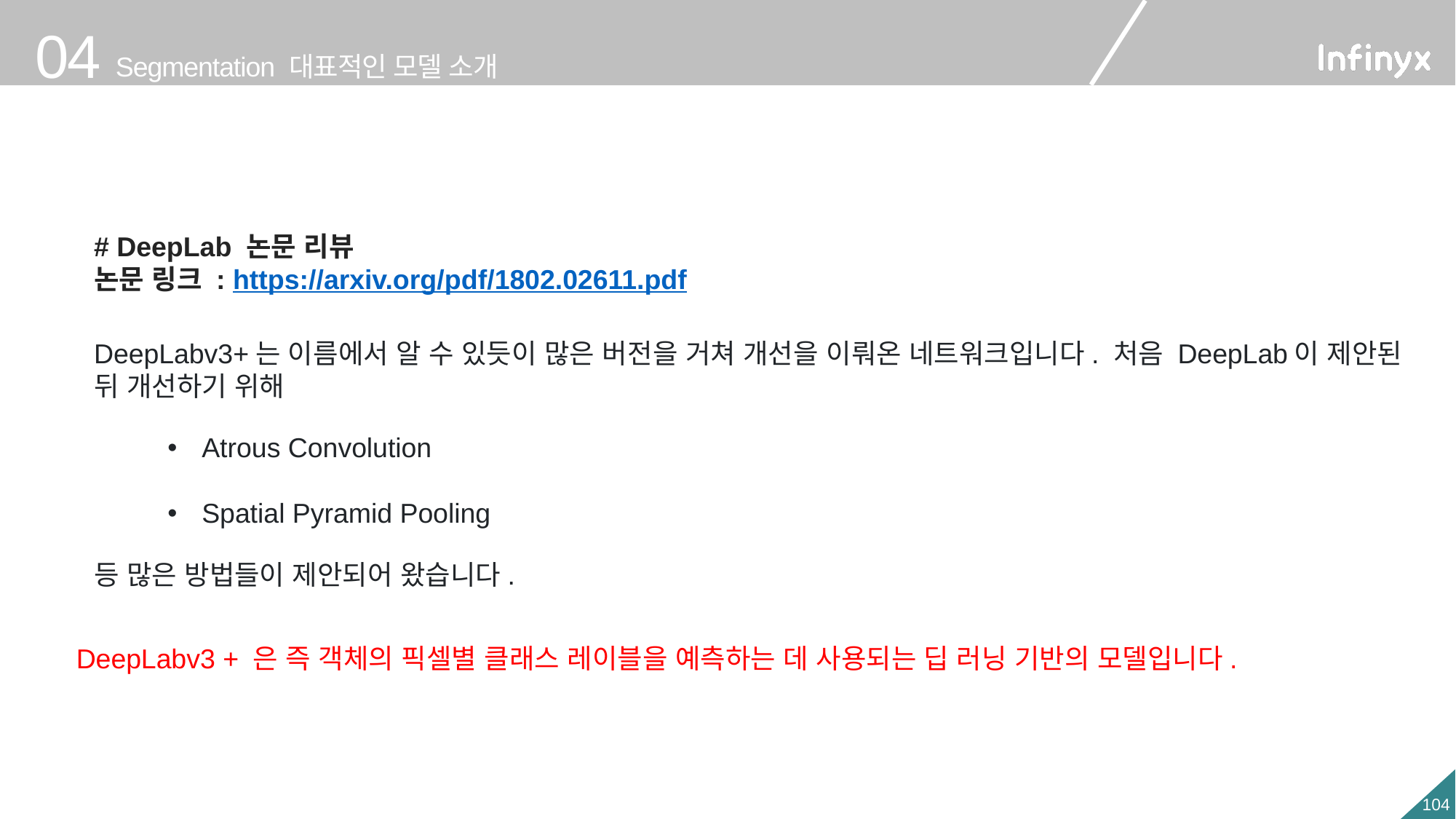

# DeepLab 논문 리뷰
논문 링크 : https://arxiv.org/pdf/1802.02611.pdf
DeepLabv3+는 이름에서 알 수 있듯이 많은 버전을 거쳐 개선을 이뤄온 네트워크입니다. 처음 DeepLab이 제안된 뒤 개선하기 위해
Atrous Convolution

Spatial Pyramid Pooling
등 많은 방법들이 제안되어 왔습니다.
DeepLabv3 + 은 즉 객체의 픽셀별 클래스 레이블을 예측하는 데 사용되는 딥 러닝 기반의 모델입니다.